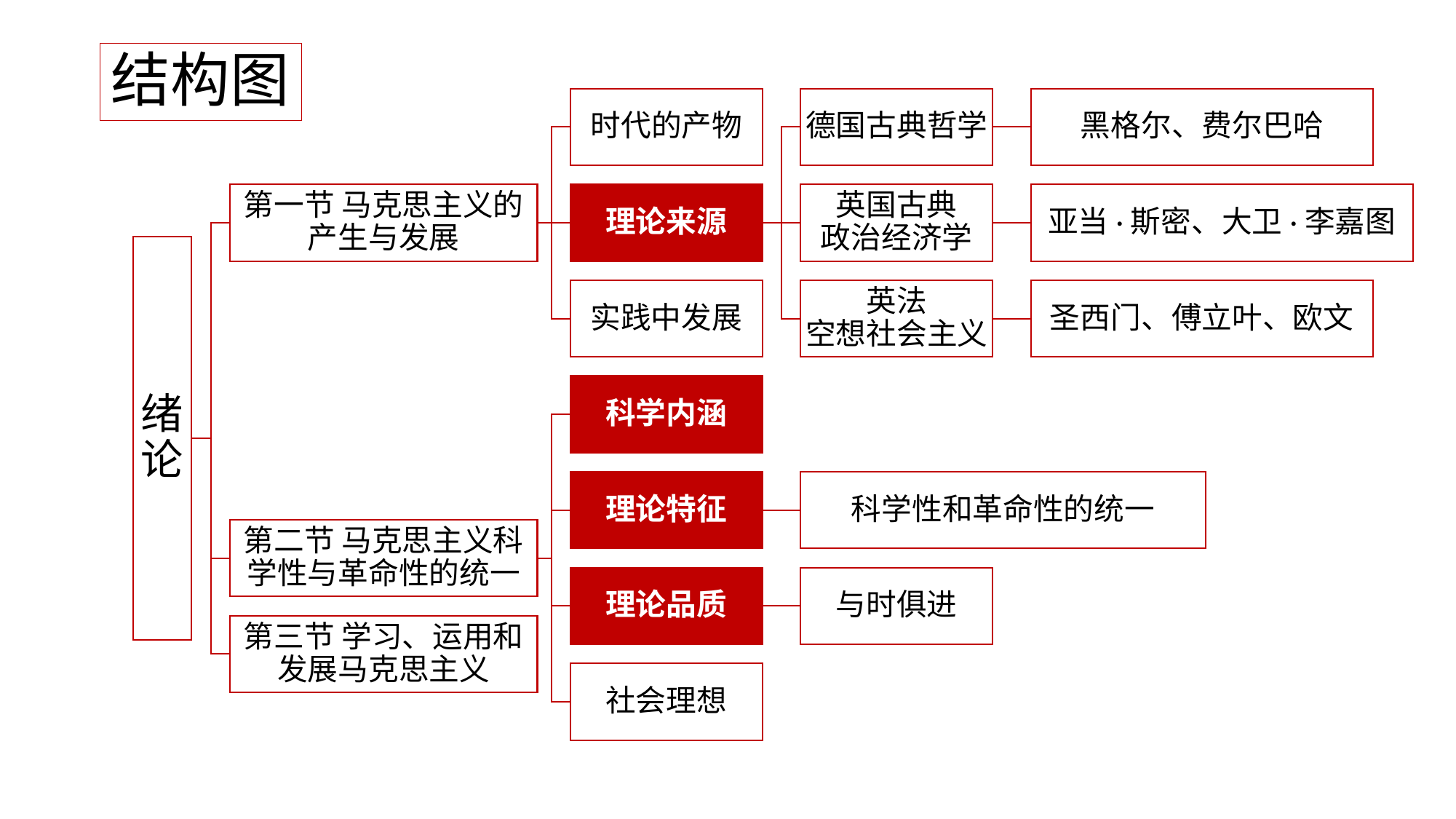

# 结构图
时代的产物
德国古典哲学
黑格尔、费尔巴哈

第一节 马克思主义的产生与发展
理论来源
英国古典
政治经济学
亚当·斯密、大卫·李嘉图

实践中发展
英法
空想社会主义
圣西门、傅立叶、欧文

科学内涵
绪论

科学性和革命性的统一
理论特征

第二节 马克思主义科学性与革命性的统一

理论品质
与时俱进

第三节 学习、运用和发展马克思主义
社会理想